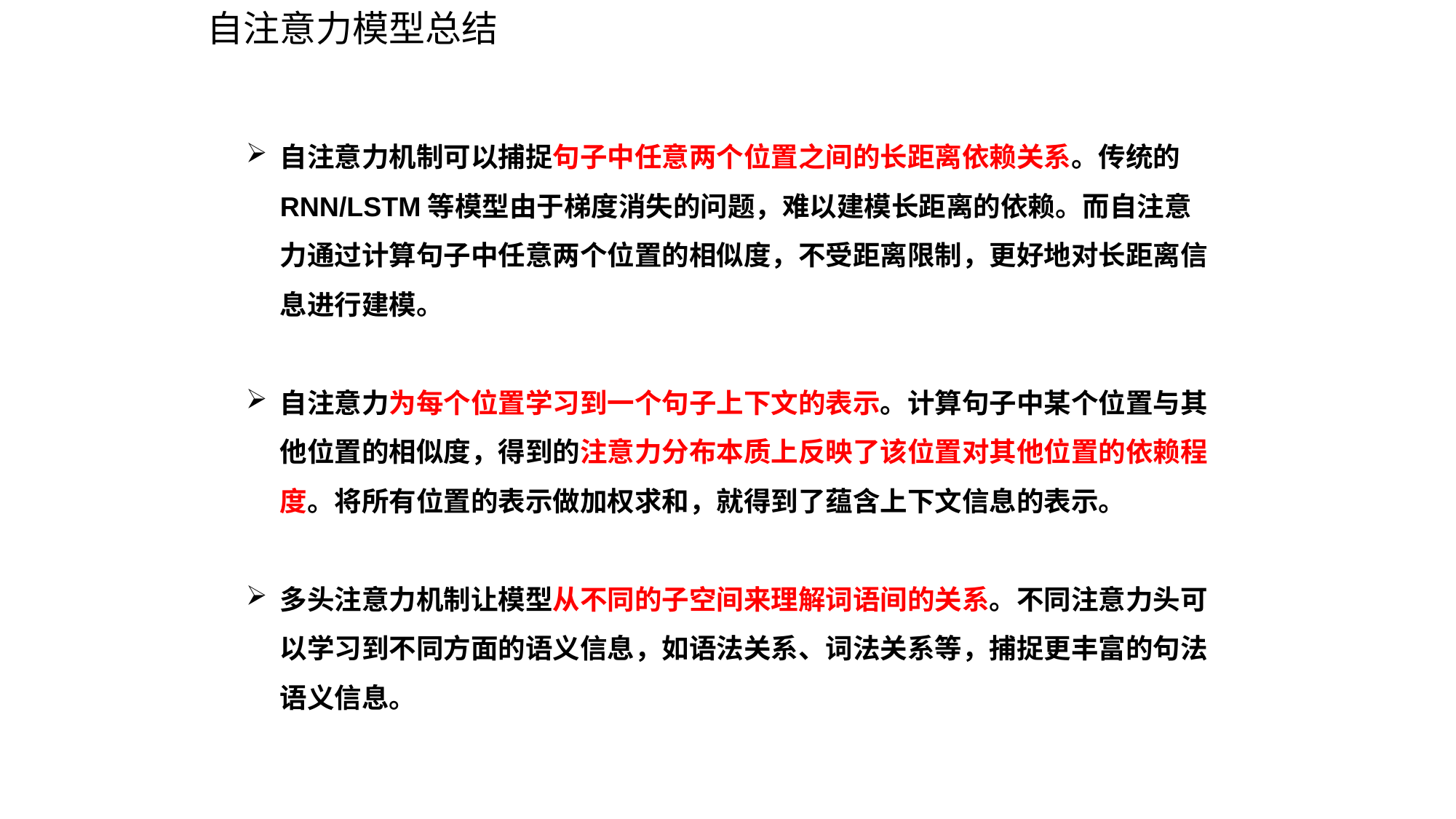

# 自注意力模型总结
自注意力机制可以捕捉句子中任意两个位置之间的长距离依赖关系。传统的RNN/LSTM等模型由于梯度消失的问题，难以建模长距离的依赖。而自注意力通过计算句子中任意两个位置的相似度，不受距离限制，更好地对长距离信息进行建模。

自注意力为每个位置学习到一个句子上下文的表示。计算句子中某个位置与其他位置的相似度，得到的注意力分布本质上反映了该位置对其他位置的依赖程度。将所有位置的表示做加权求和，就得到了蕴含上下文信息的表示。

多头注意力机制让模型从不同的子空间来理解词语间的关系。不同注意力头可以学习到不同方面的语义信息，如语法关系、词法关系等，捕捉更丰富的句法语义信息。